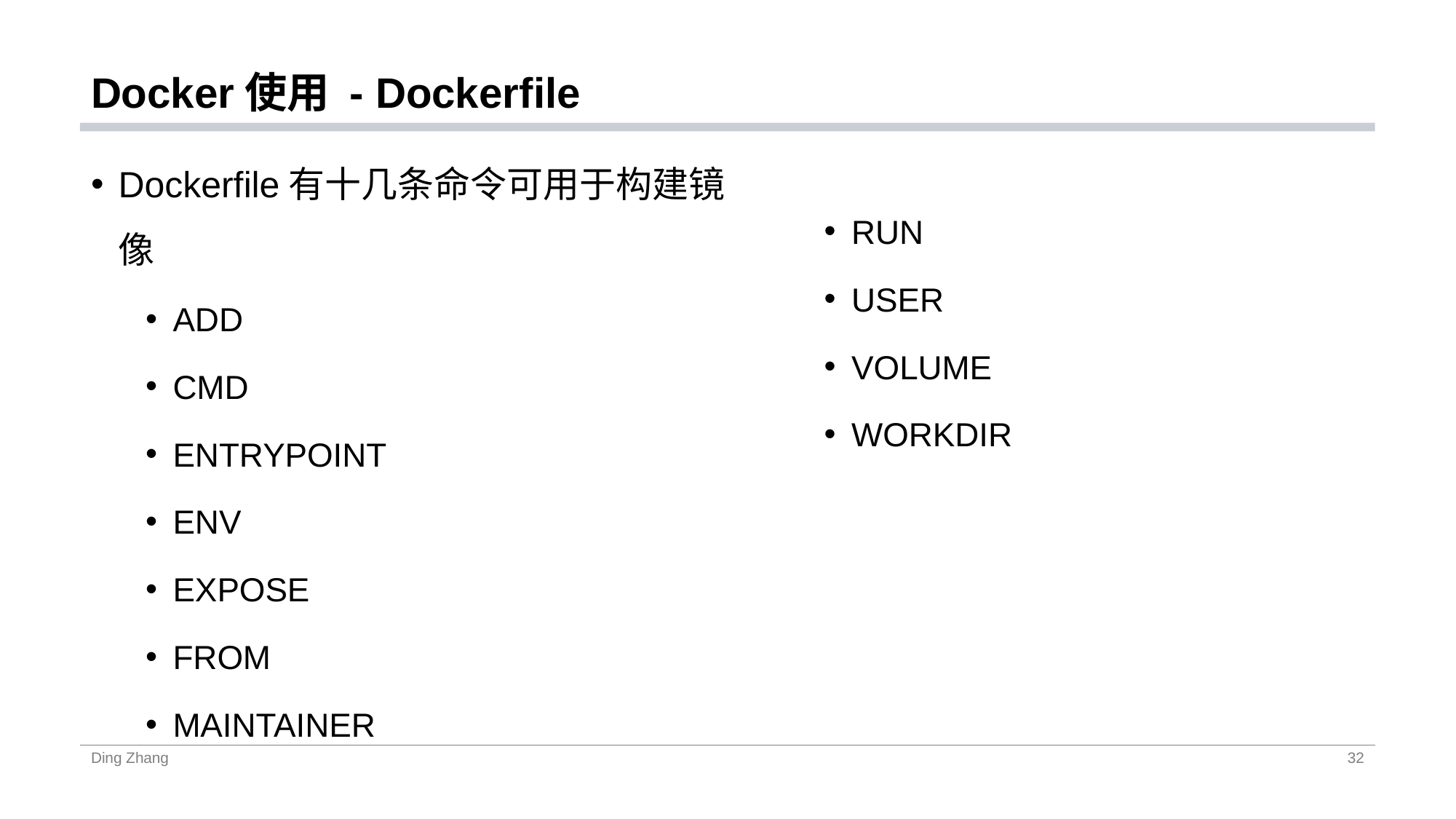

# Docker使用 - Dockerfile
Dockerfile有十几条命令可用于构建镜像
ADD
CMD
ENTRYPOINT
ENV
EXPOSE
FROM
MAINTAINER

RUN
USER
VOLUME
WORKDIR
Ding Zhang
32